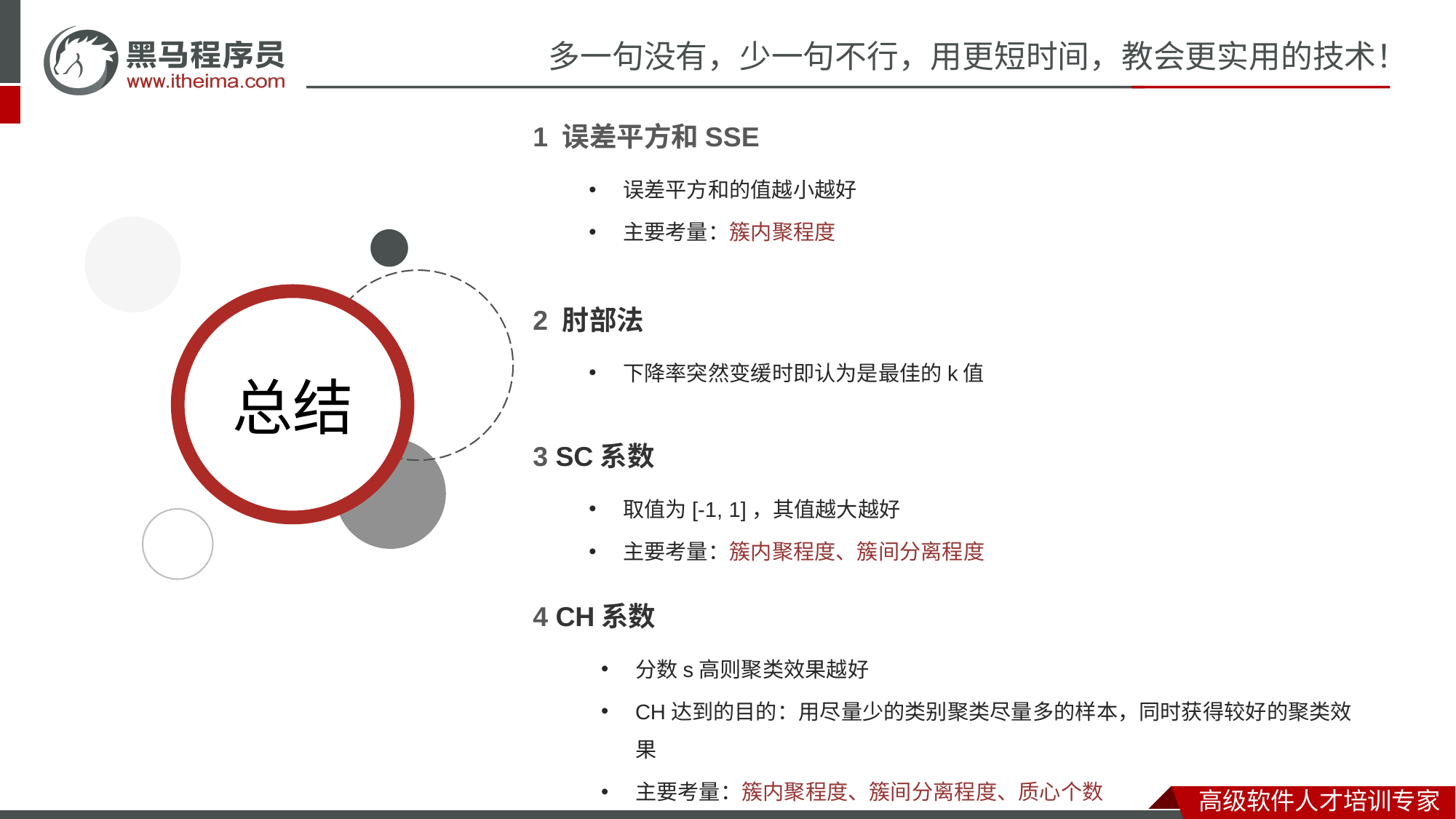

1 误差平方和SSE
误差平方和的值越小越好
主要考量：簇内聚程度
2 肘部法
下降率突然变缓时即认为是最佳的k值
3 SC系数
取值为[-1, 1]，其值越大越好
主要考量：簇内聚程度、簇间分离程度
4 CH系数
分数s高则聚类效果越好
CH达到的目的：用尽量少的类别聚类尽量多的样本，同时获得较好的聚类效果
主要考量：簇内聚程度、簇间分离程度、质心个数